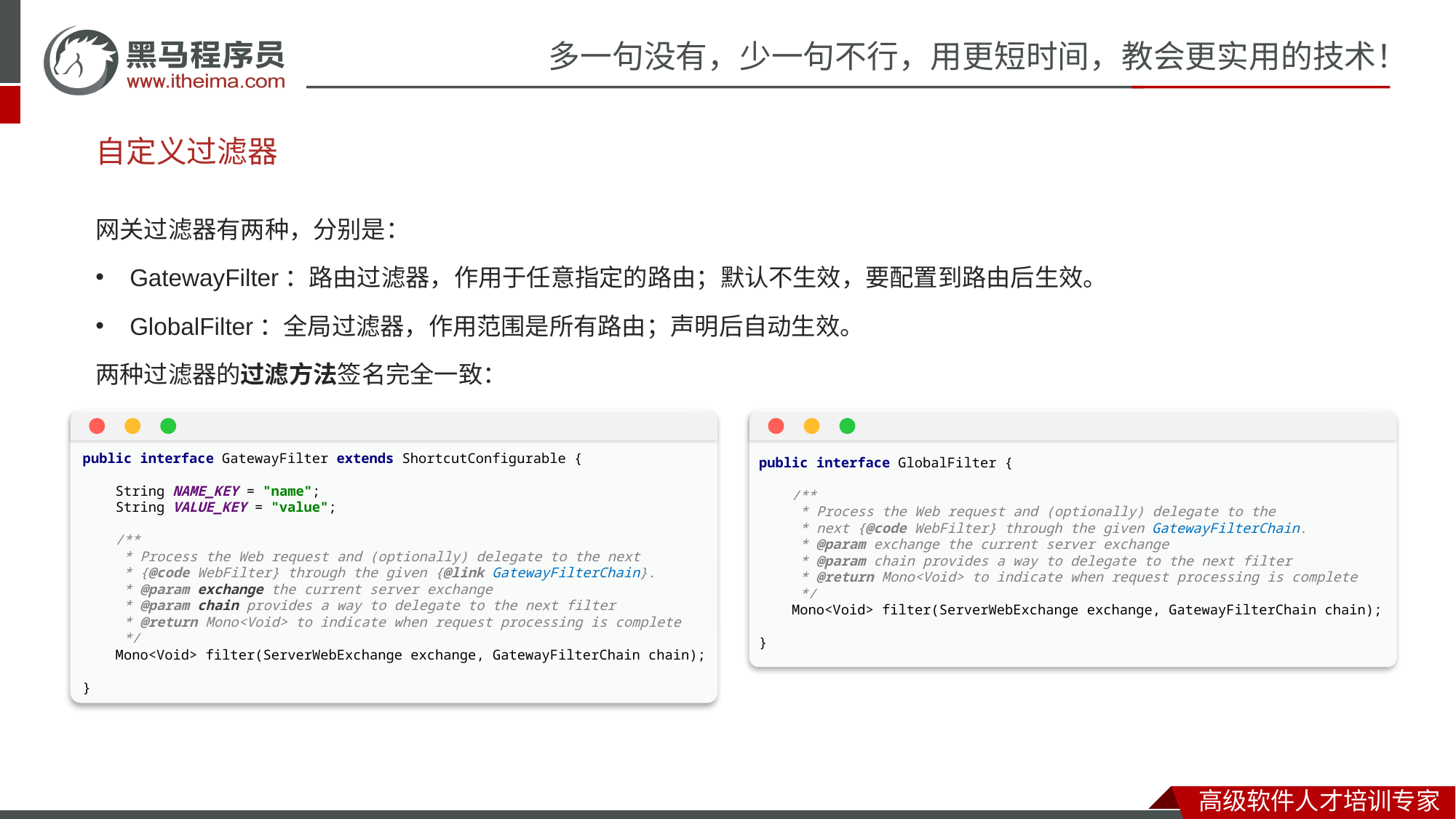

# 自定义过滤器
网关过滤器有两种，分别是：
GatewayFilter：路由过滤器，作用于任意指定的路由；默认不生效，要配置到路由后生效。
GlobalFilter：全局过滤器，作用范围是所有路由；声明后自动生效。
两种过滤器的过滤方法签名完全一致：

public interface GatewayFilter extends ShortcutConfigurable {
    String NAME_KEY = "name";
    String VALUE_KEY = "value";
    /**
     * Process the Web request and (optionally) delegate to the next
     * {@code WebFilter} through the given {@link GatewayFilterChain}.
     * @param exchange the current server exchange
     * @param chain provides a way to delegate to the next filter
     * @return Mono<Void> to indicate when request processing is complete
     */
    Mono<Void> filter(ServerWebExchange exchange, GatewayFilterChain chain);
}
public interface GlobalFilter {
    /**
     * Process the Web request and (optionally) delegate to the
     * next {@code WebFilter} through the given GatewayFilterChain.
     * @param exchange the current server exchange
     * @param chain provides a way to delegate to the next filter
     * @return Mono<Void> to indicate when request processing is complete
     */
    Mono<Void> filter(ServerWebExchange exchange, GatewayFilterChain chain);
}